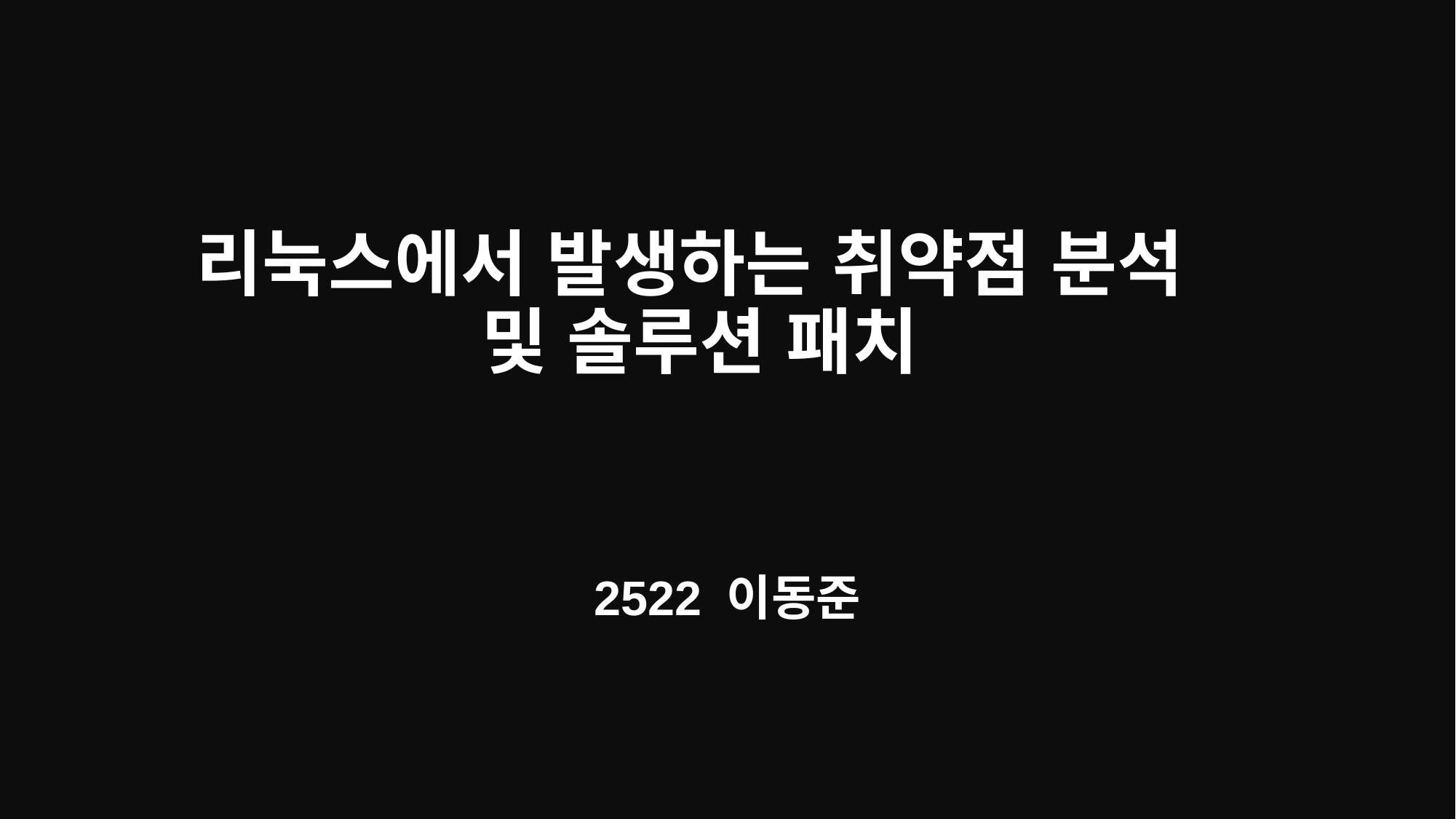

# 리눅스에서 발생하는 취약점 분석 및 솔루션 패치
2522 이동준